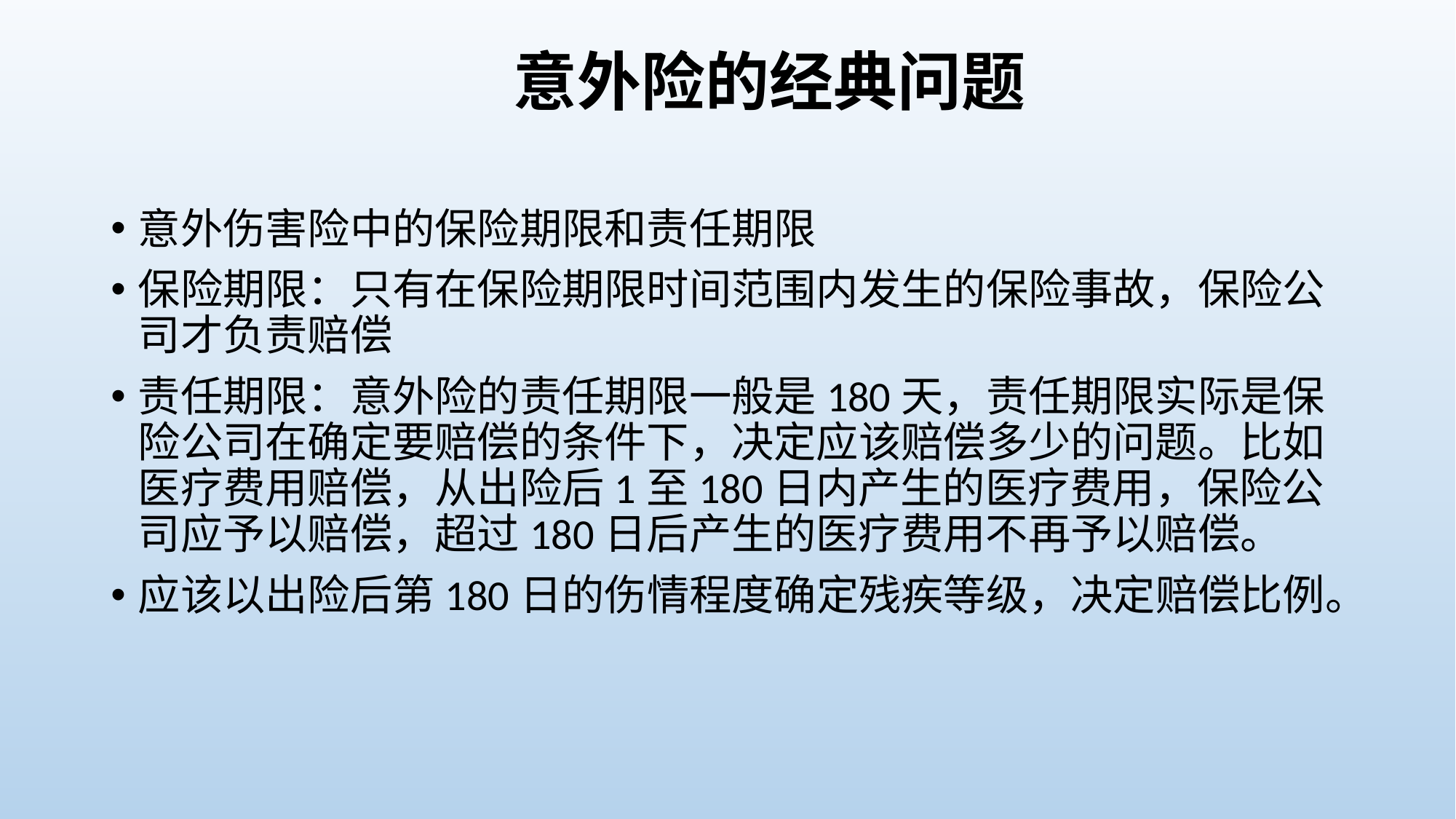

# 意外险的经典问题
意外伤害险中的保险期限和责任期限
保险期限：只有在保险期限时间范围内发生的保险事故，保险公司才负责赔偿
责任期限：意外险的责任期限一般是180天，责任期限实际是保险公司在确定要赔偿的条件下，决定应该赔偿多少的问题。比如医疗费用赔偿，从出险后1至180日内产生的医疗费用，保险公司应予以赔偿，超过180日后产生的医疗费用不再予以赔偿。
应该以出险后第180日的伤情程度确定残疾等级，决定赔偿比例。